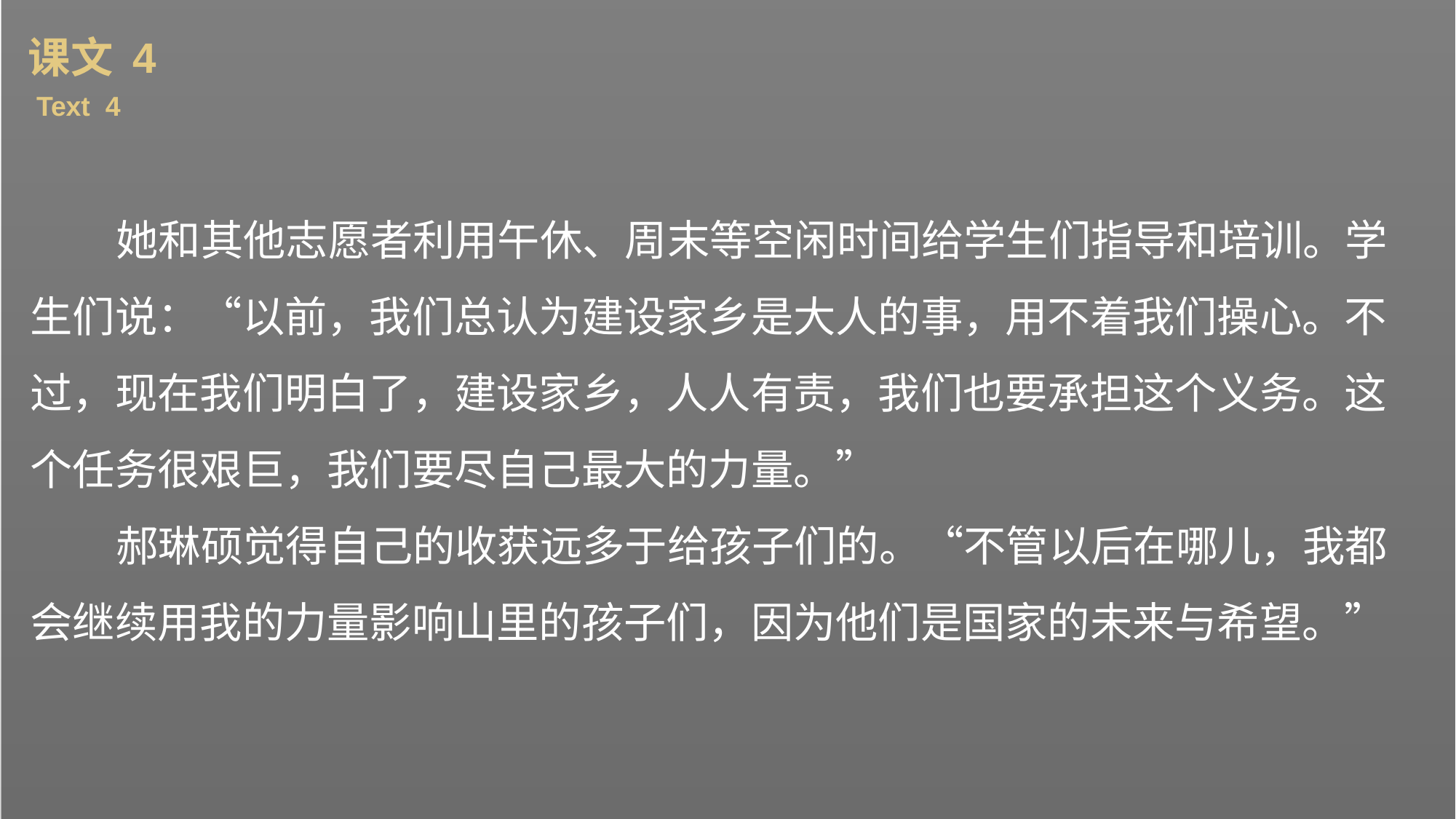

课文 4
Text  4

        她和其他志愿者利用午休、周末等空闲时间给学生们指导和培训。学生们说：“以前，我们总认为建设家乡是大人的事，用不着我们操心。不过，现在我们明白了，建设家乡，人人有责，我们也要承担这个义务。这个任务很艰巨，我们要尽自己最大的力量。”
        郝琳硕觉得自己的收获远多于给孩子们的。“不管以后在哪儿，我都会继续用我的力量影响山里的孩子们，因为他们是国家的未来与希望。”